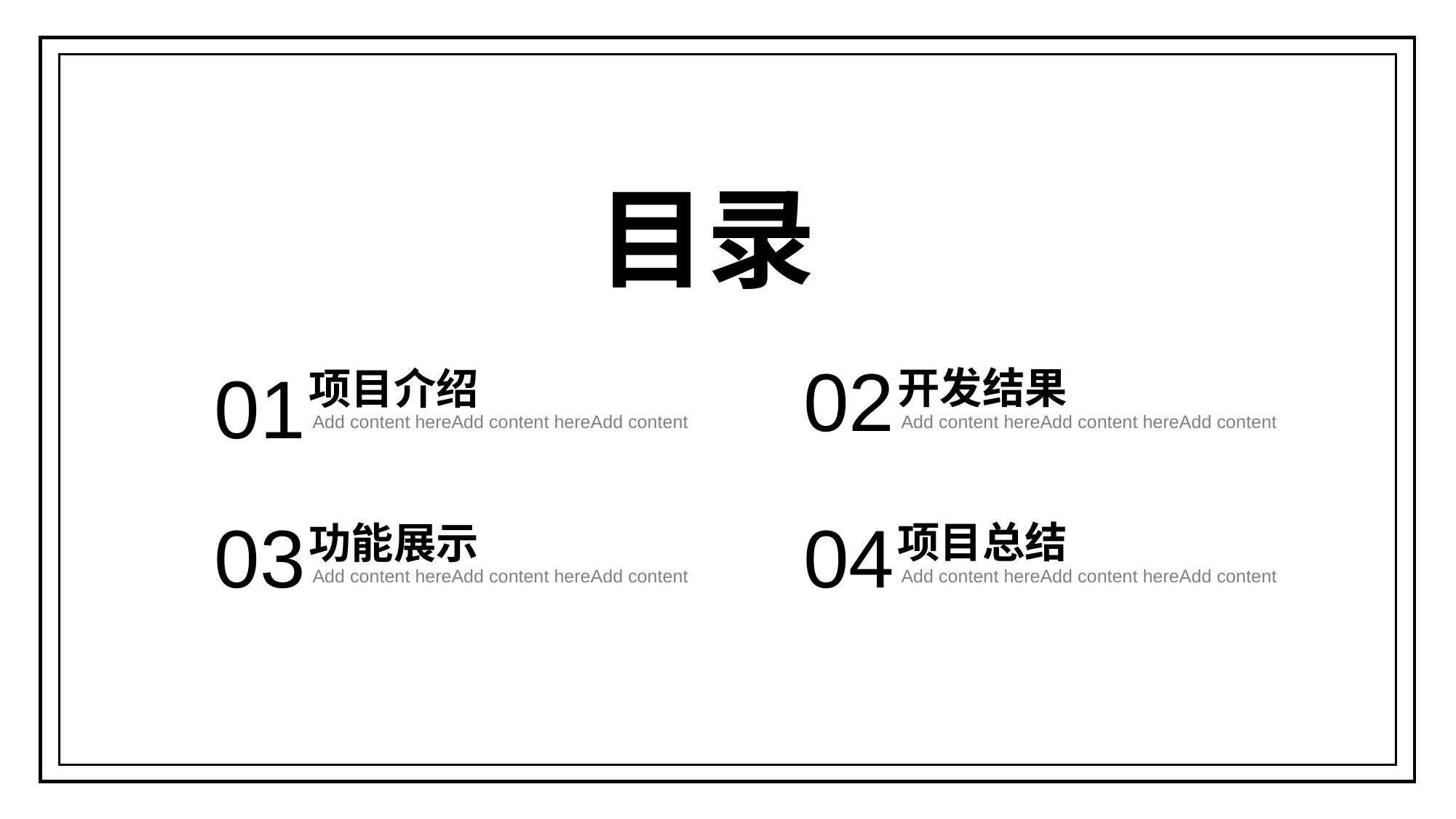

目录
02
01
开发结果
项目介绍
Add content hereAdd content hereAdd content
Add content hereAdd content hereAdd content
03
04
项目总结
功能展示
Add content hereAdd content hereAdd content
Add content hereAdd content hereAdd content